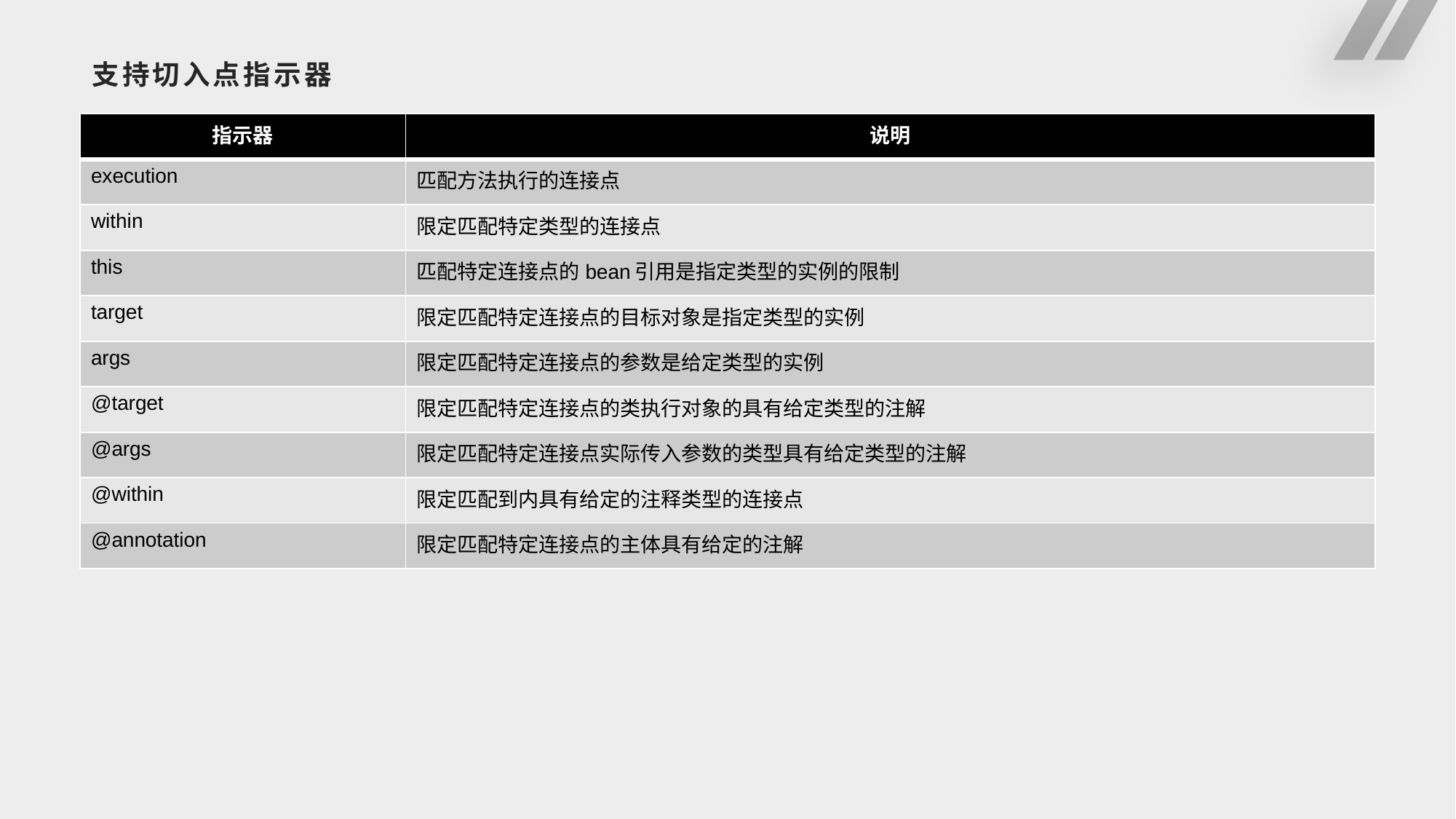

# 支持切入点指示器
| 指示器 | 说明 |
| --- | --- |
| execution | 匹配方法执行的连接点 |
| within | 限定匹配特定类型的连接点 |
| this | 匹配特定连接点的bean引用是指定类型的实例的限制 |
| target | 限定匹配特定连接点的目标对象是指定类型的实例 |
| args | 限定匹配特定连接点的参数是给定类型的实例 |
| @target | 限定匹配特定连接点的类执行对象的具有给定类型的注解 |
| @args | 限定匹配特定连接点实际传入参数的类型具有给定类型的注解 |
| @within | 限定匹配到内具有给定的注释类型的连接点 |
| @annotation | 限定匹配特定连接点的主体具有给定的注解 |